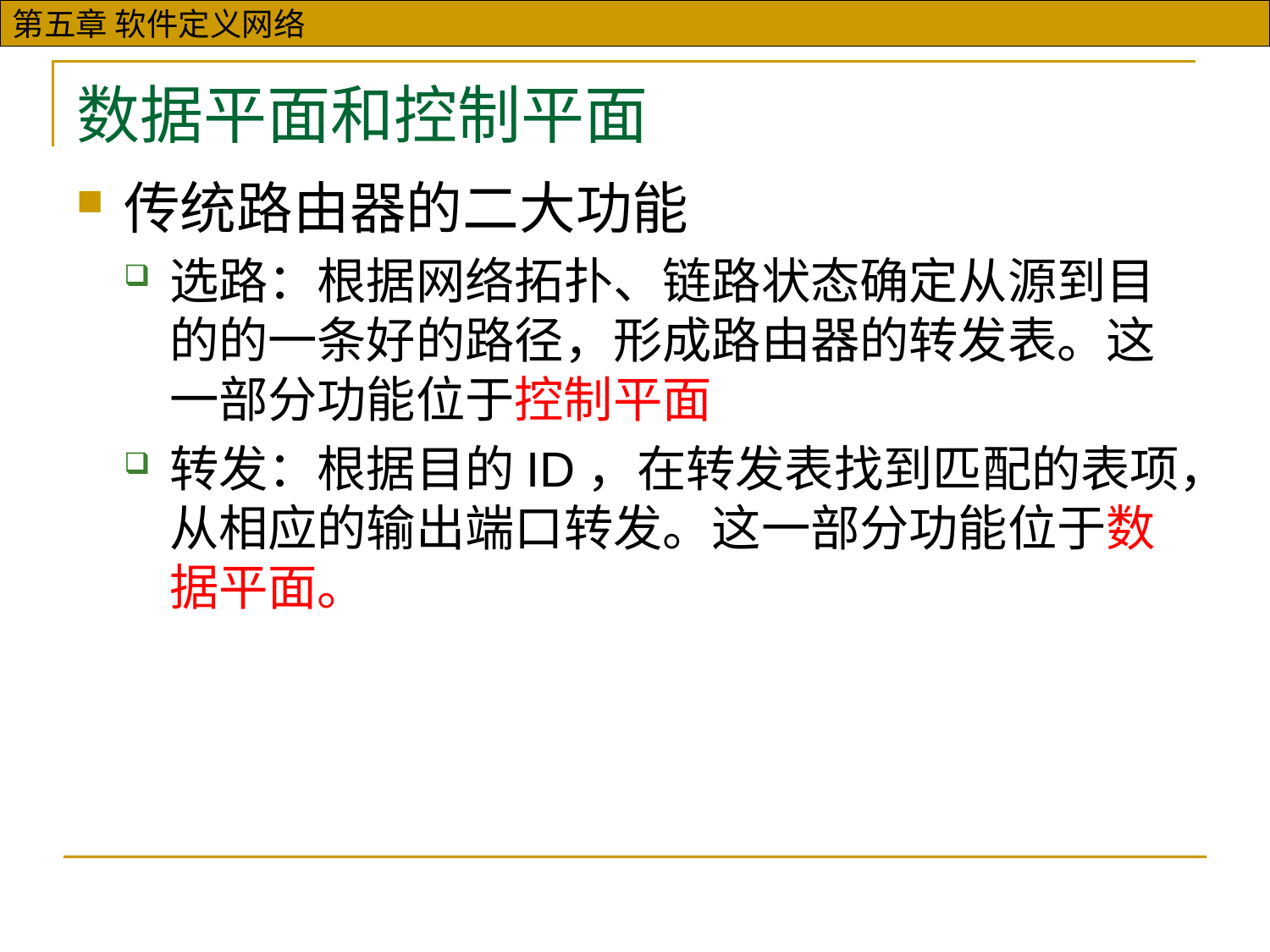

# 数据平面和控制平面
传统路由器的二大功能
选路：根据网络拓扑、链路状态确定从源到目的的一条好的路径，形成路由器的转发表。这一部分功能位于控制平面
转发：根据目的ID，在转发表找到匹配的表项，从相应的输出端口转发。这一部分功能位于数据平面。